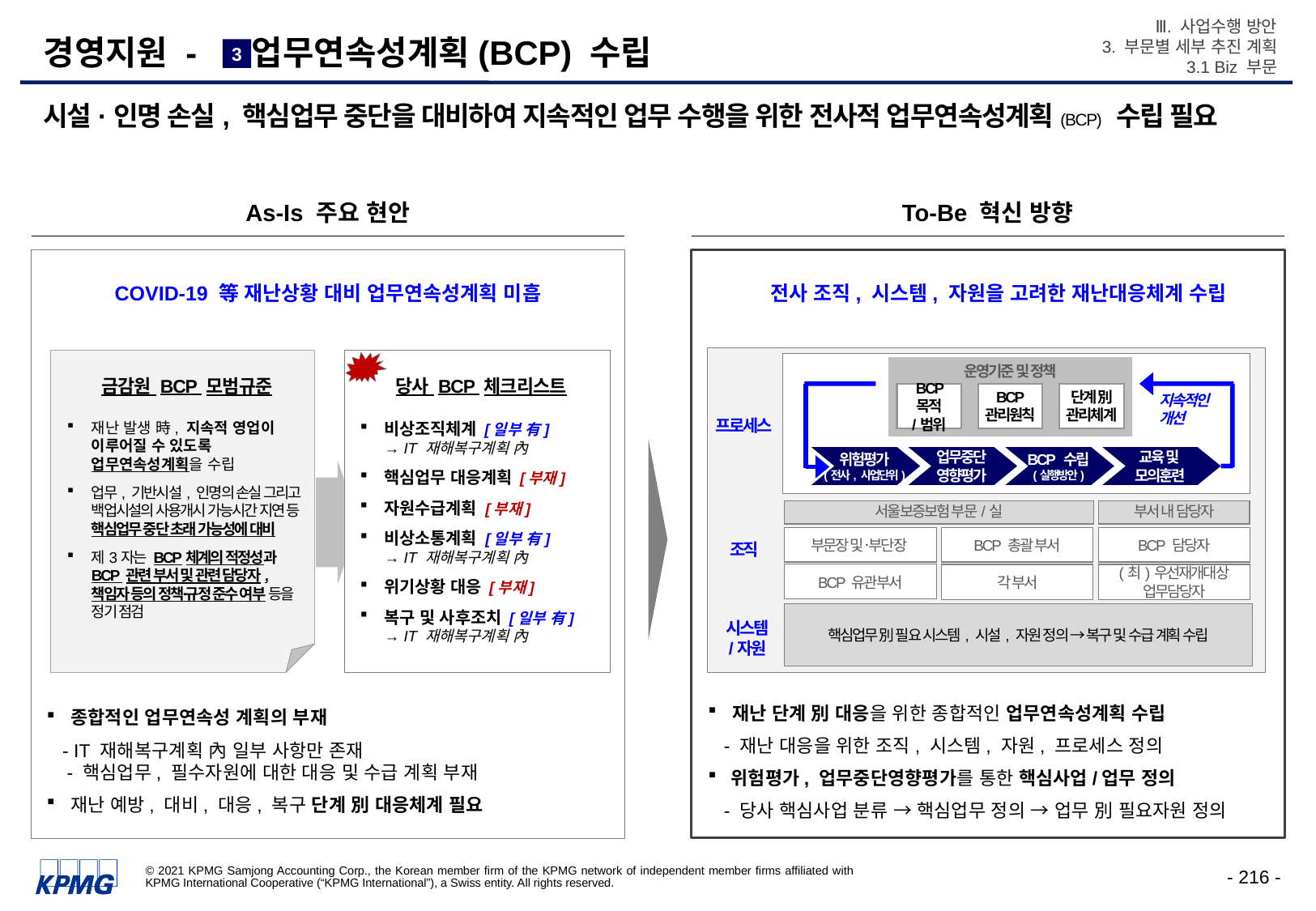

Ⅲ. 사업수행 방안
3. 부문별 세부 추진 계획
3.1 Biz 부문
# 경영지원 -     업무연속성계획(BCP) 수립
3
시설·인명 손실, 핵심업무 중단을 대비하여 지속적인 업무 수행을 위한 전사적 업무연속성계획(BCP) 수립 필요
As-Is 주요 현안
To-Be 혁신 방향

COVID-19 等 재난상황 대비 업무연속성계획 미흡
전사 조직, 시스템, 자원을 고려한 재난대응체계 수립

운영기준 및 정책

BCP 목적
/범위
BCP
관리원칙
단계 別
관리체계

지속적인
개선
프로세스

서울보증보험 부문/실
부서 내 담당자
부문장 및 부〮단장
BCP 총괄 부서
BCP 담당자
BCP 유관부서
각 부서
(최)우선재개대상
업무담당자
핵심업무 別 필요 시스템, 시설, 자원 정의 → 복구 및 수급 계획 수립
조직
시스템
/자원

당사 BCP 체크리스트
비상조직체계 [일부 有]
→ IT 재해복구계획 內
핵심업무 대응계획 [부재]
자원수급계획 [부재]
비상소통계획 [일부 有]
→ IT 재해복구계획 內
위기상황 대응 [부재]
복구 및 사후조치 [일부 有]
→ IT 재해복구계획 內
금감원 BCP 모범규준
재난 발생 時, 지속적 영업이 이루어질 수 있도록
업무연속성계획을 수립
업무, 기반시설, 인명의 손실 그리고 백업시설의 사용개시 가능시간 지연 등 핵심업무 중단 초래 가능성에 대비
제3자는 BCP체계의 적정성과 BCP 관련 부서 및 관련 담당자, 책임자 등의 정책∙규정 준수 여부 등을 정기 점검
위험평가
(전사, 사업단위)
업무중단
영향평가
BCP 수립
(실행방안)
교육 및
모의훈련

재난 단계 別 대응을 위한 종합적인 업무연속성계획 수립
   - 재난 대응을 위한 조직, 시스템, 자원, 프로세스 정의
위험평가, 업무중단영향평가를 통한 핵심사업/업무 정의
   - 당사 핵심사업 분류 → 핵심업무 정의 → 업무 別 필요자원 정의
종합적인 업무연속성 계획의 부재
   - IT 재해복구계획 內 일부 사항만 존재
   - 핵심업무, 필수자원에 대한 대응 및 수급 계획 부재
재난 예방, 대비, 대응, 복구 단계 別 대응체계 필요